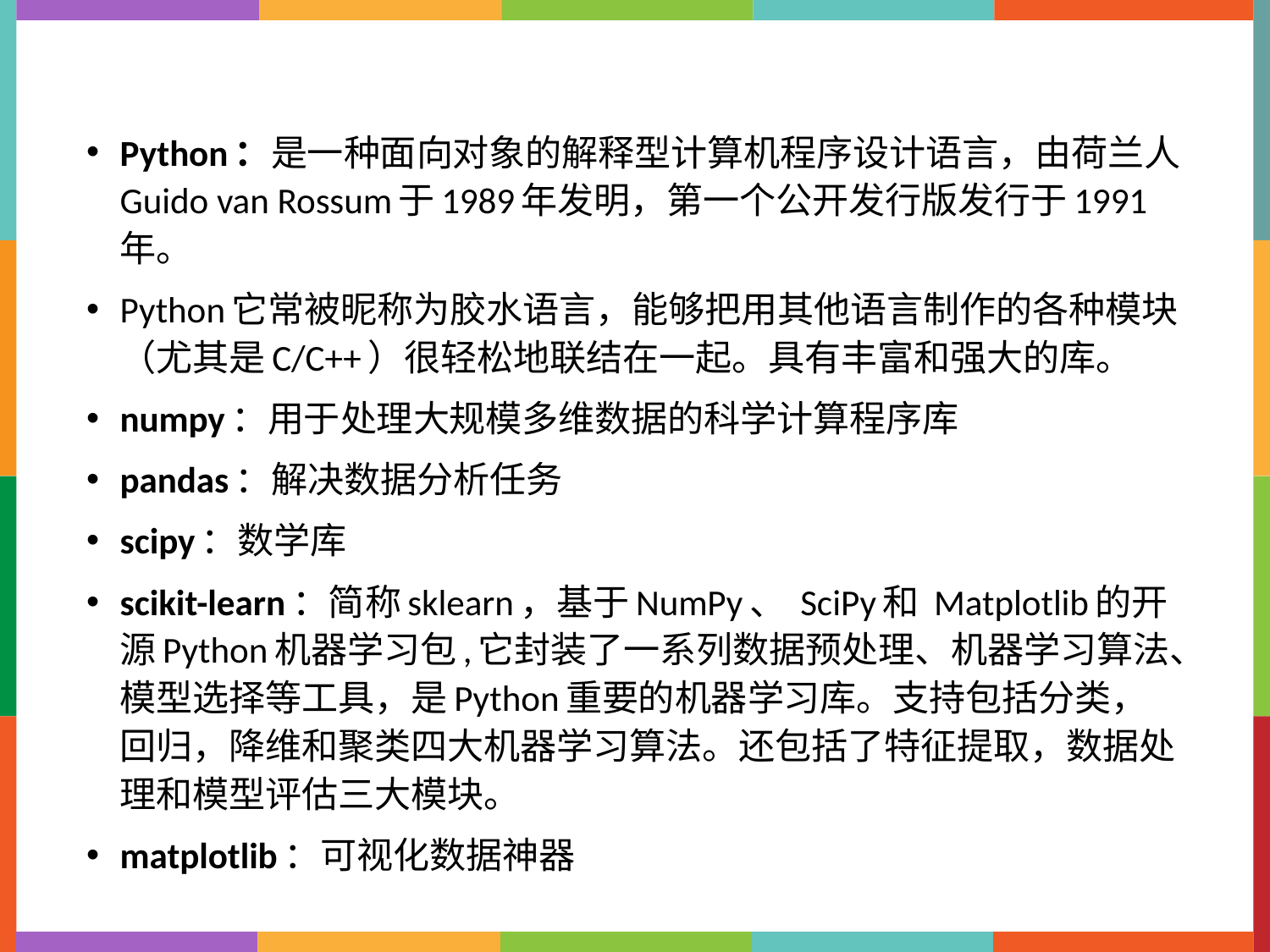

Python：是一种面向对象的解释型计算机程序设计语言，由荷兰人Guido van Rossum于1989年发明，第一个公开发行版发行于1991年。
Python它常被昵称为胶水语言，能够把用其他语言制作的各种模块（尤其是C/C++）很轻松地联结在一起。具有丰富和强大的库。
numpy：用于处理大规模多维数据的科学计算程序库
pandas：解决数据分析任务
scipy：数学库
scikit-learn：简称sklearn，基于NumPy、 SciPy和 Matplotlib的开源Python机器学习包,它封装了一系列数据预处理、机器学习算法、模型选择等工具，是Python重要的机器学习库。支持包括分类，回归，降维和聚类四大机器学习算法。还包括了特征提取，数据处理和模型评估三大模块。
matplotlib：可视化数据神器